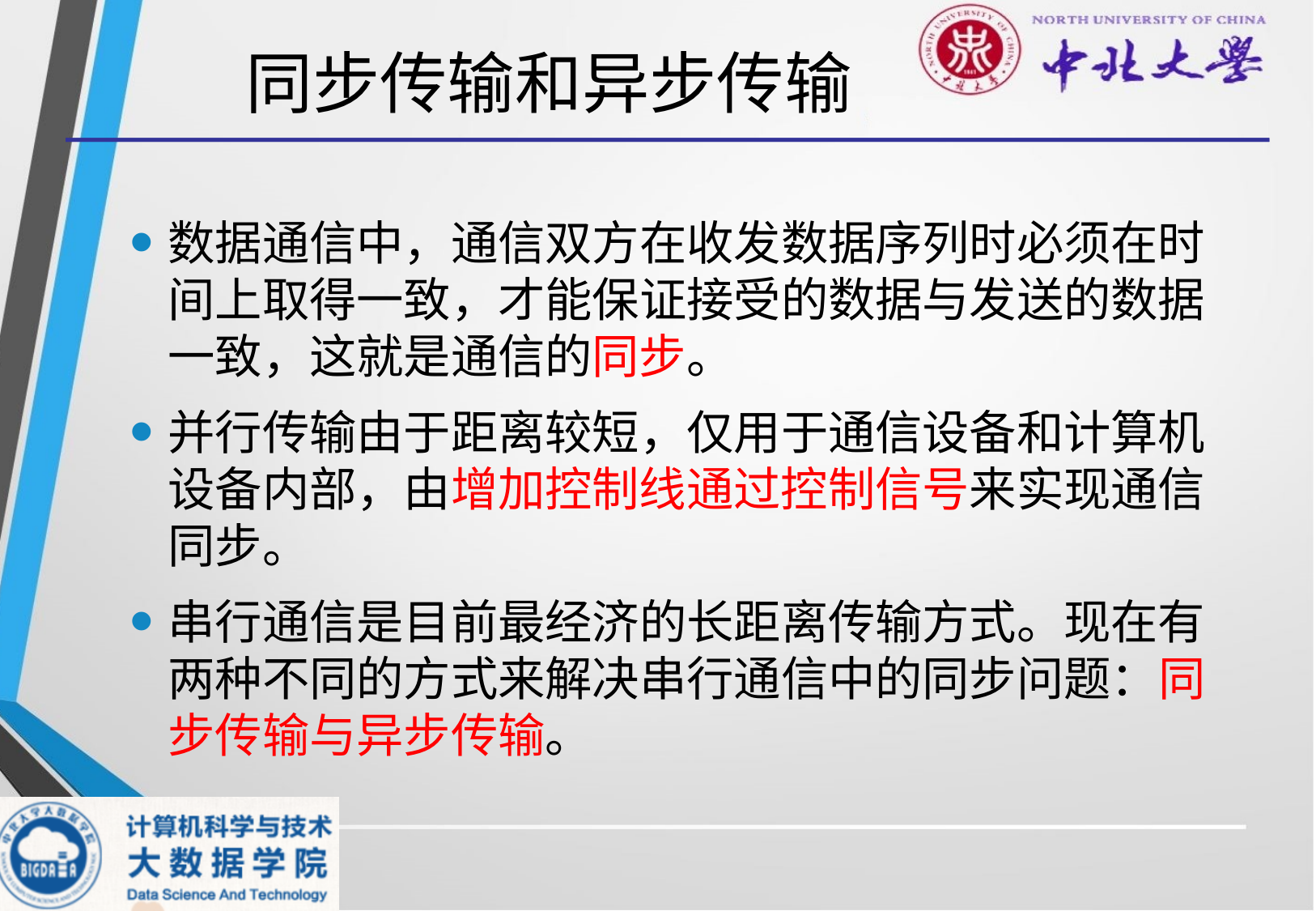

# 同步传输和异步传输
数据通信中，通信双方在收发数据序列时必须在时间上取得一致，才能保证接受的数据与发送的数据一致，这就是通信的同步。
并行传输由于距离较短，仅用于通信设备和计算机设备内部，由增加控制线通过控制信号来实现通信同步。
串行通信是目前最经济的长距离传输方式。现在有两种不同的方式来解决串行通信中的同步问题：同步传输与异步传输。
16